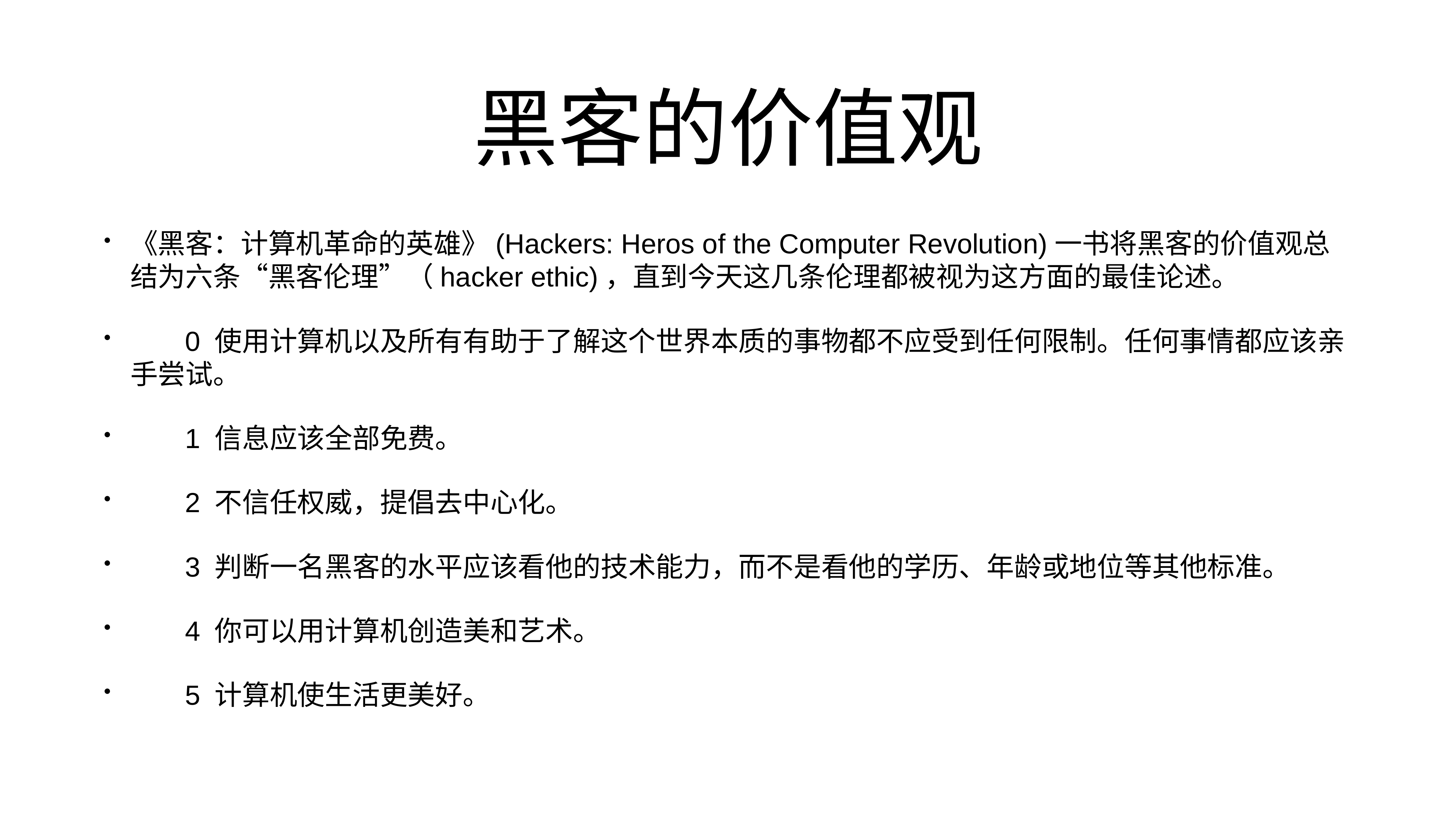

# 黑客的价值观
《黑客：计算机革命的英雄》(Hackers: Heros of the Computer Revolution)一书将黑客的价值观总结为六条“黑客伦理”（hacker ethic)，直到今天这几条伦理都被视为这方面的最佳论述。
	0 使用计算机以及所有有助于了解这个世界本质的事物都不应受到任何限制。任何事情都应该亲手尝试。
	1 信息应该全部免费。
	2 不信任权威，提倡去中心化。
	3 判断一名黑客的水平应该看他的技术能力，而不是看他的学历、年龄或地位等其他标准。
	4 你可以用计算机创造美和艺术。
	5 计算机使生活更美好。